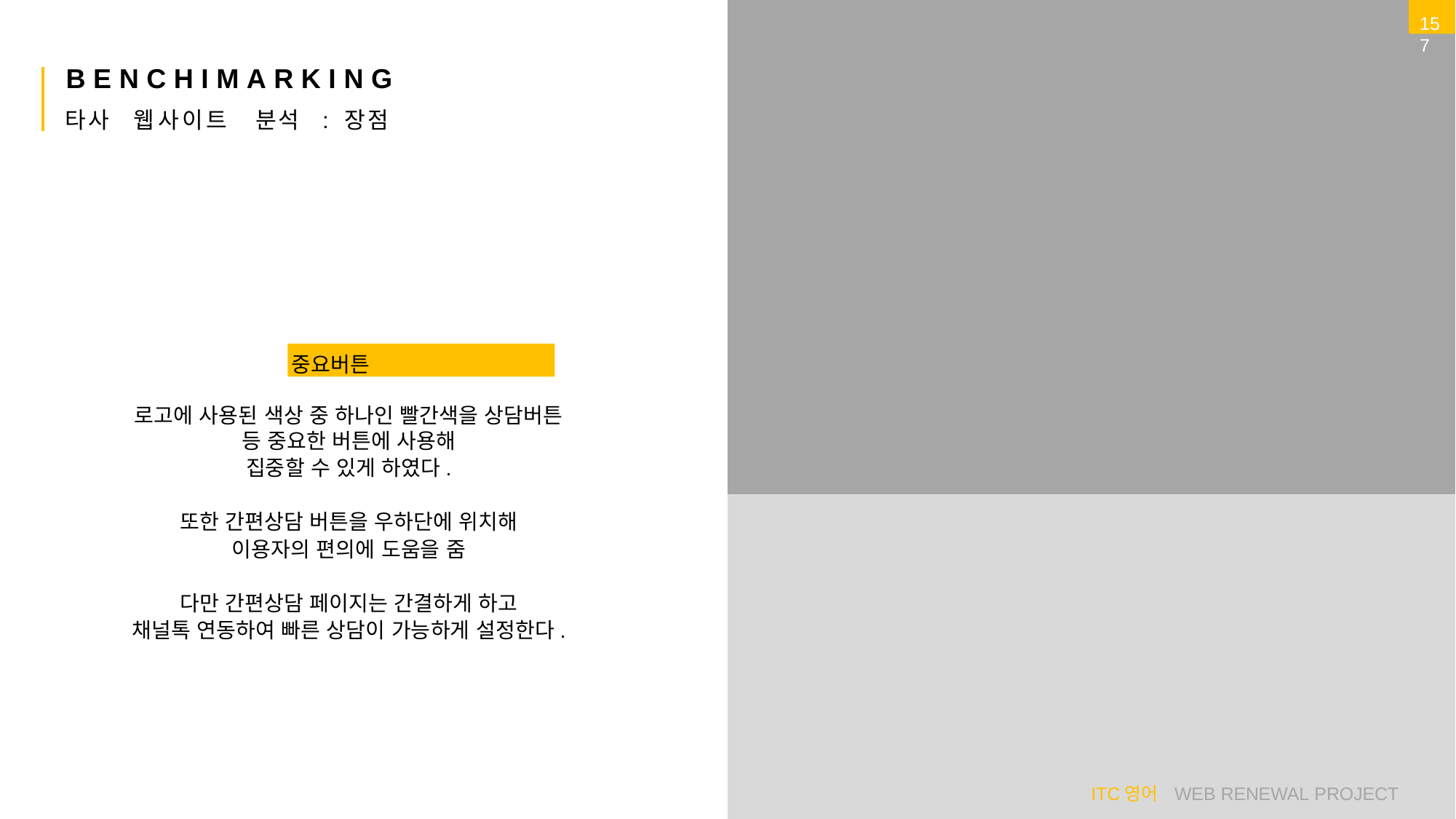

15
17
# B E N C H I M A R K I N G

타사	웹사이트	분석	:	장점
중요버튼
‘빅비주얼’ 의 부재

웹 사이트 이용자에게 병원이 가진 특  정한 이미지나 분위기를 전달할 기회가  없음
로고에 사용된 색상 중 하나인 빨간색을 상담버튼 등 중요한 버튼에 사용해
집중할 수 있게 하였다.

또한 간편상담 버튼을 우하단에 위치해
이용자의 편의에 도움을 줌

다만 간편상담 페이지는 간결하게 하고
채널톡 연동하여 빠른 상담이 가능하게 설정한다.
ITC영어 WEB RENEWAL PROJECT